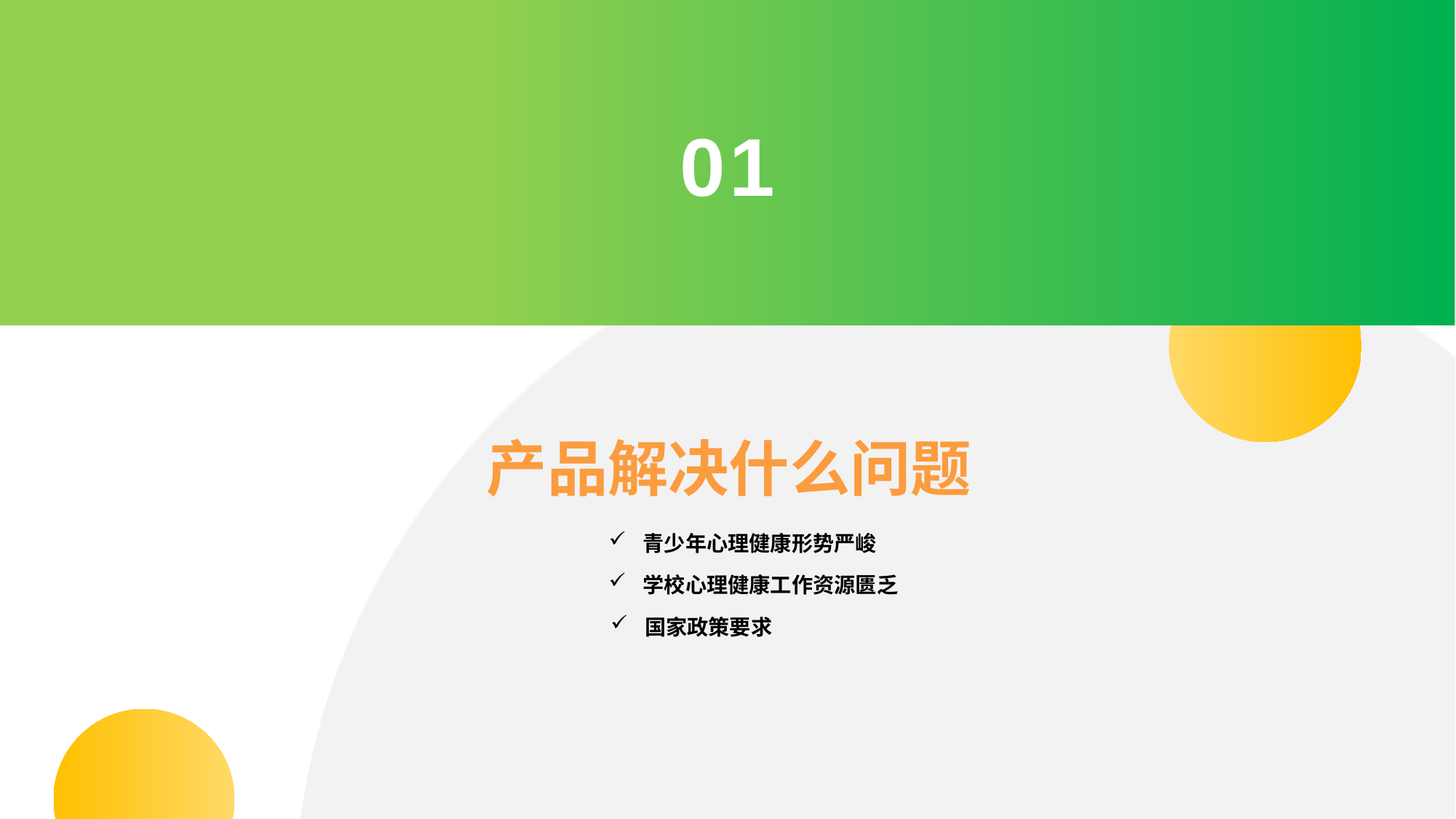

01

产品解决什么问题
青少年心理健康形势严峻
学校心理健康工作资源匮乏
国家政策要求